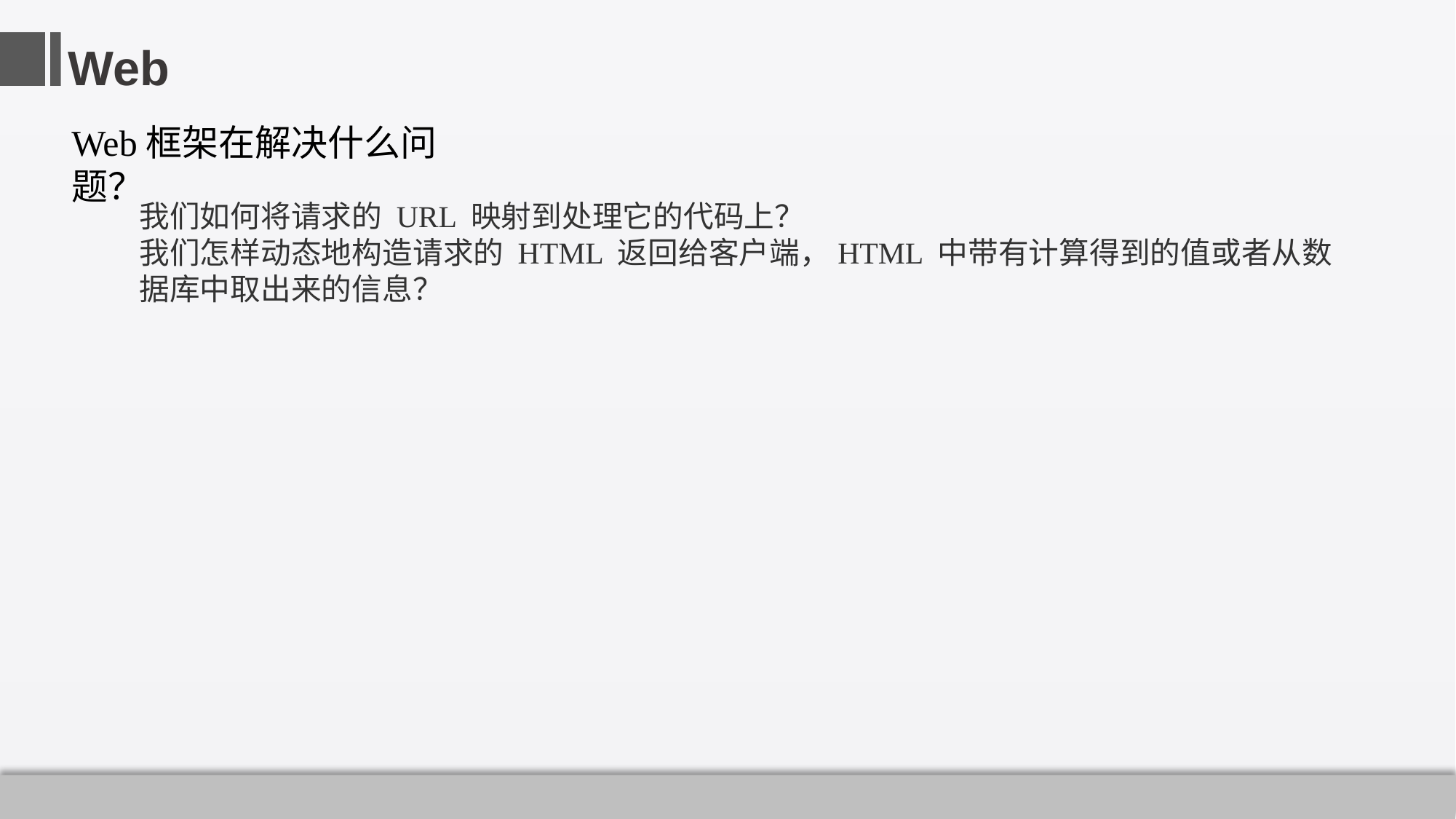

Web

Web框架在解决什么问题？
我们如何将请求的 URL 映射到处理它的代码上？
我们怎样动态地构造请求的 HTML 返回给客户端，HTML 中带有计算得到的值或者从数据库中取出来的信息？